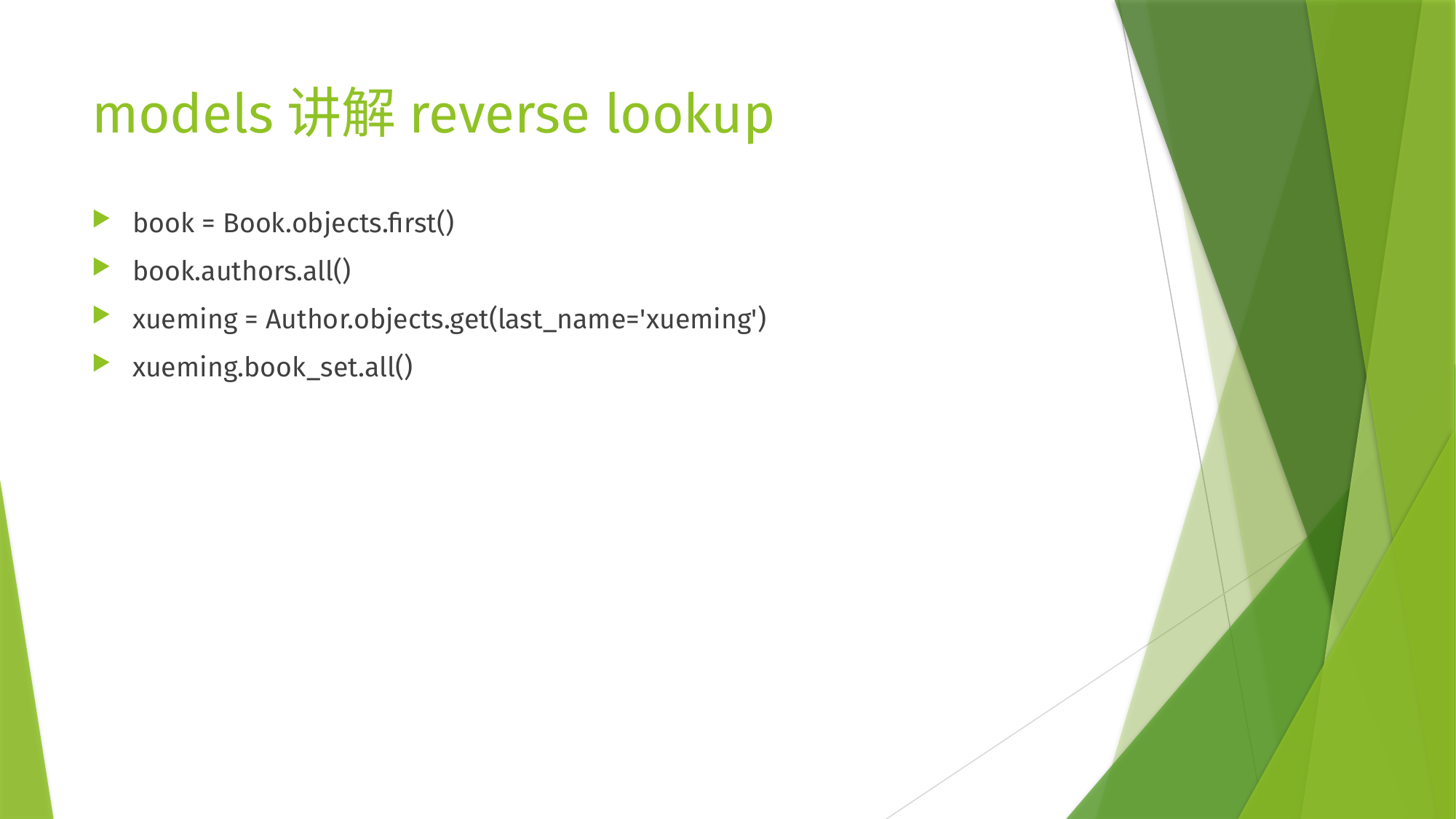

# models讲解reverse lookup
book = Book.objects.first()
book.authors.all()
xueming = Author.objects.get(last_name='xueming')
xueming.book_set.all()